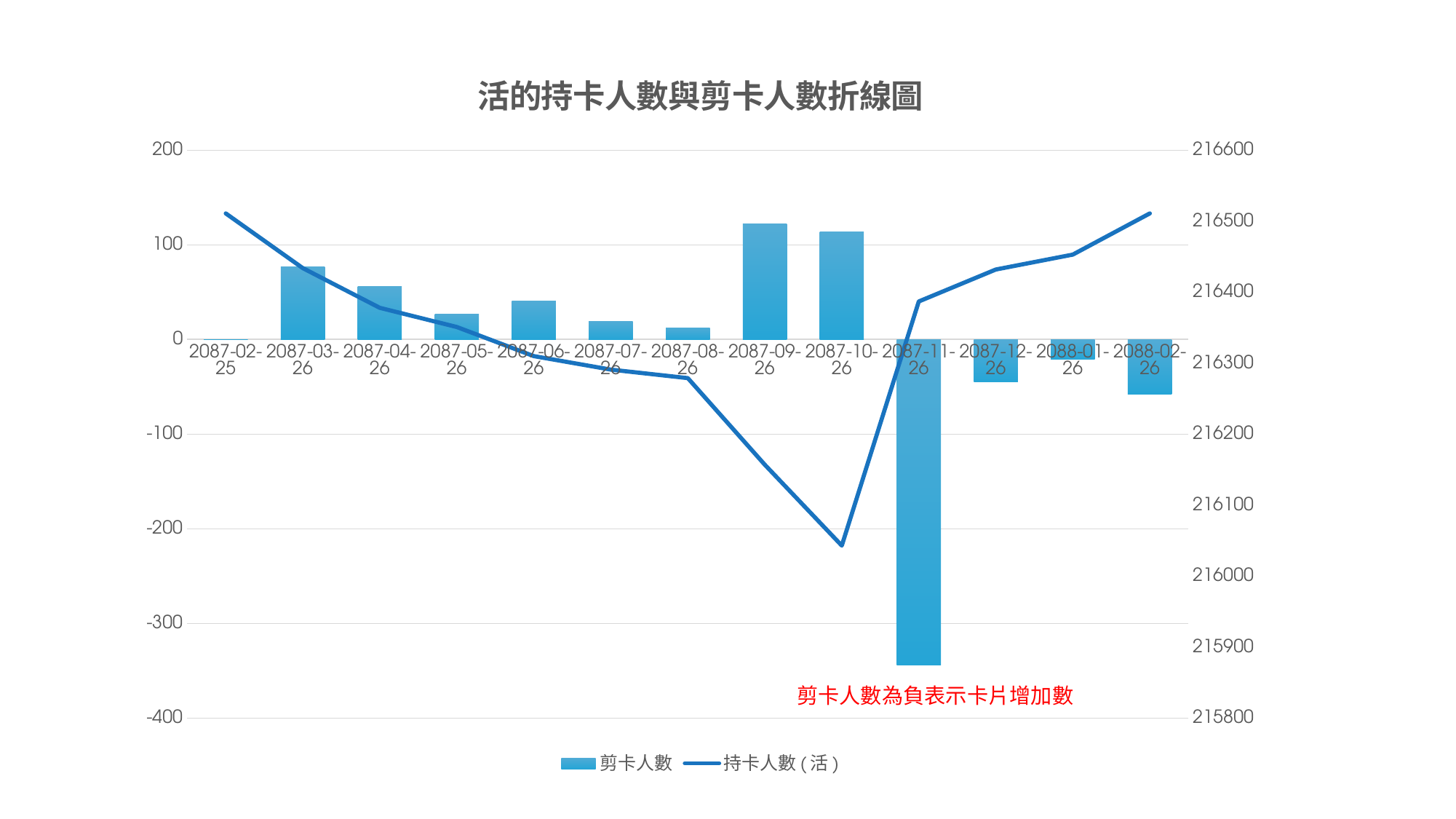

### Chart: 活的持卡人數與剪卡人數折線圖

| Category | 剪卡人數 | 持卡人數(活) |
|---|---|---|
| 2087-02-25 | 0.0 | 216511.0 |
| 2087-03-26 | 77.0 | 216434.0 |
| 2087-04-26 | 56.0 | 216378.0 |
| 2087-05-26 | 27.0 | 216351.0 |
| 2087-06-26 | 41.0 | 216310.0 |
| 2087-07-26 | 19.0 | 216291.0 |
| 2087-08-26 | 12.0 | 216279.0 |
| 2087-09-26 | 122.0 | 216157.0 |
| 2087-10-26 | 114.0 | 216043.0 |
| 2087-11-26 | -344.0 | 216387.0 |
| 2087-12-26 | -45.0 | 216432.0 |
| 2088-01-26 | -21.0 | 216453.0 |
| 2088-02-26 | -58.0 | 216511.0 |
剪卡人數為負表示卡片增加數